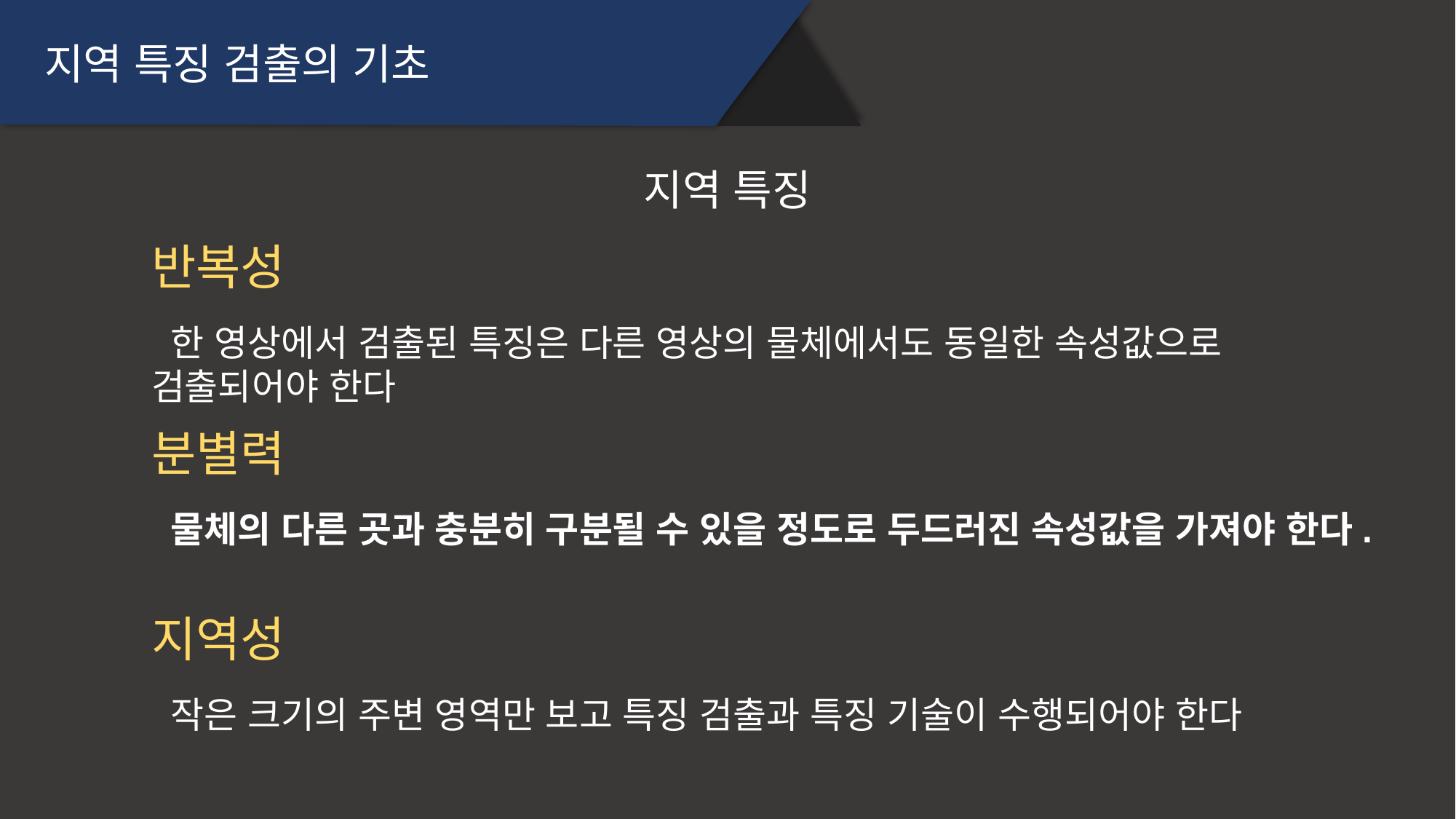

지역 특징 검출의 기초
지역 특징
반복성

 한 영상에서 검출된 특징은 다른 영상의 물체에서도 동일한 속성값으로 검출되어야 한다
분별력

 물체의 다른 곳과 충분히 구분될 수 있을 정도로 두드러진 속성값을 가져야 한다.
지역성

 작은 크기의 주변 영역만 보고 특징 검출과 특징 기술이 수행되어야 한다